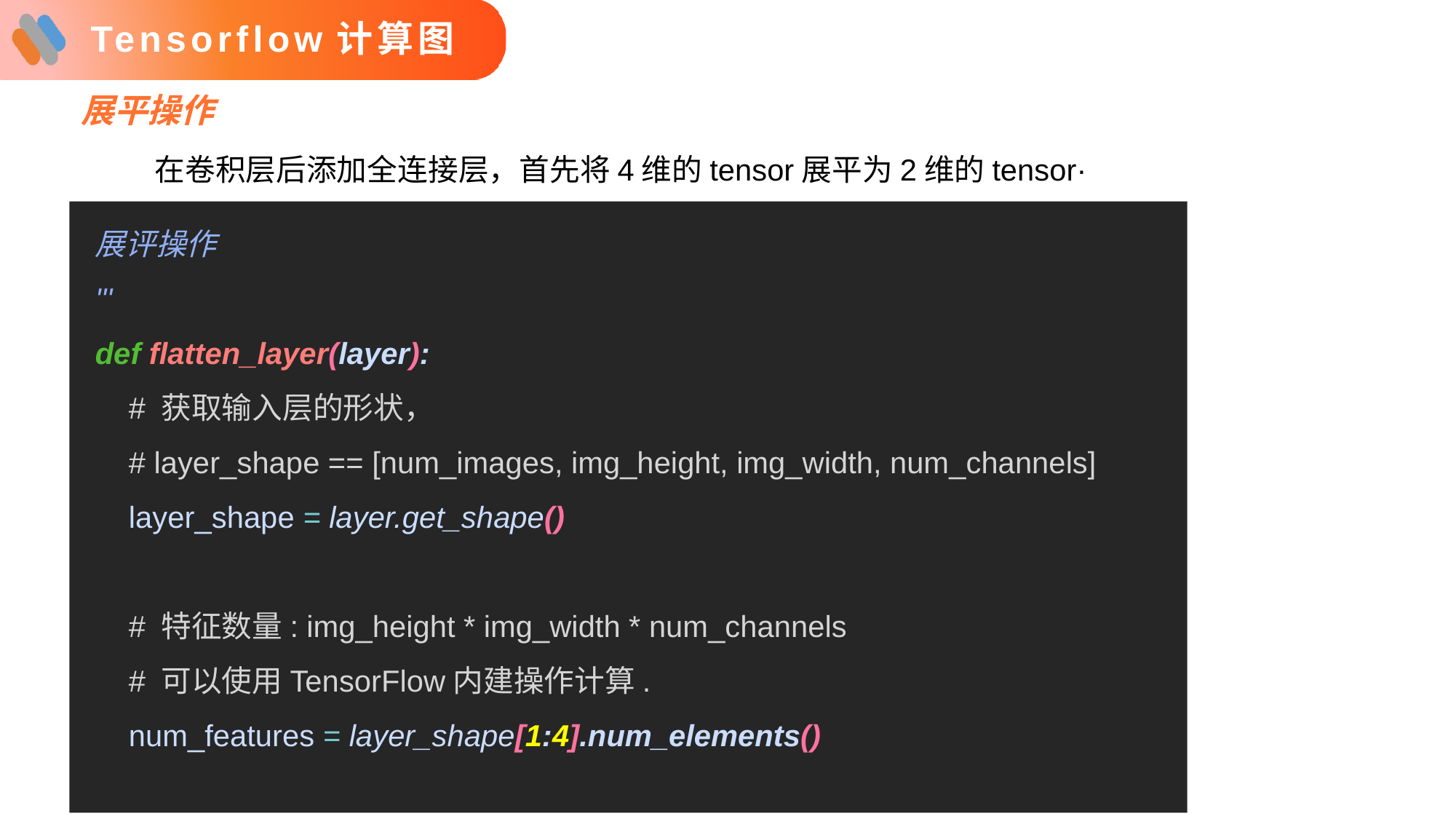

# Tensorflow计算图
展平操作
在卷积层后添加全连接层，首先将4维的tensor展平为2维的tensor·
展评操作
'''
def flatten_layer(layer):
    # 获取输入层的形状，
    # layer_shape == [num_images, img_height, img_width, num_channels]
    layer_shape = layer.get_shape()

    # 特征数量: img_height * img_width * num_channels
    # 可以使用TensorFlow内建操作计算.
    num_features = layer_shape[1:4].num_elements()